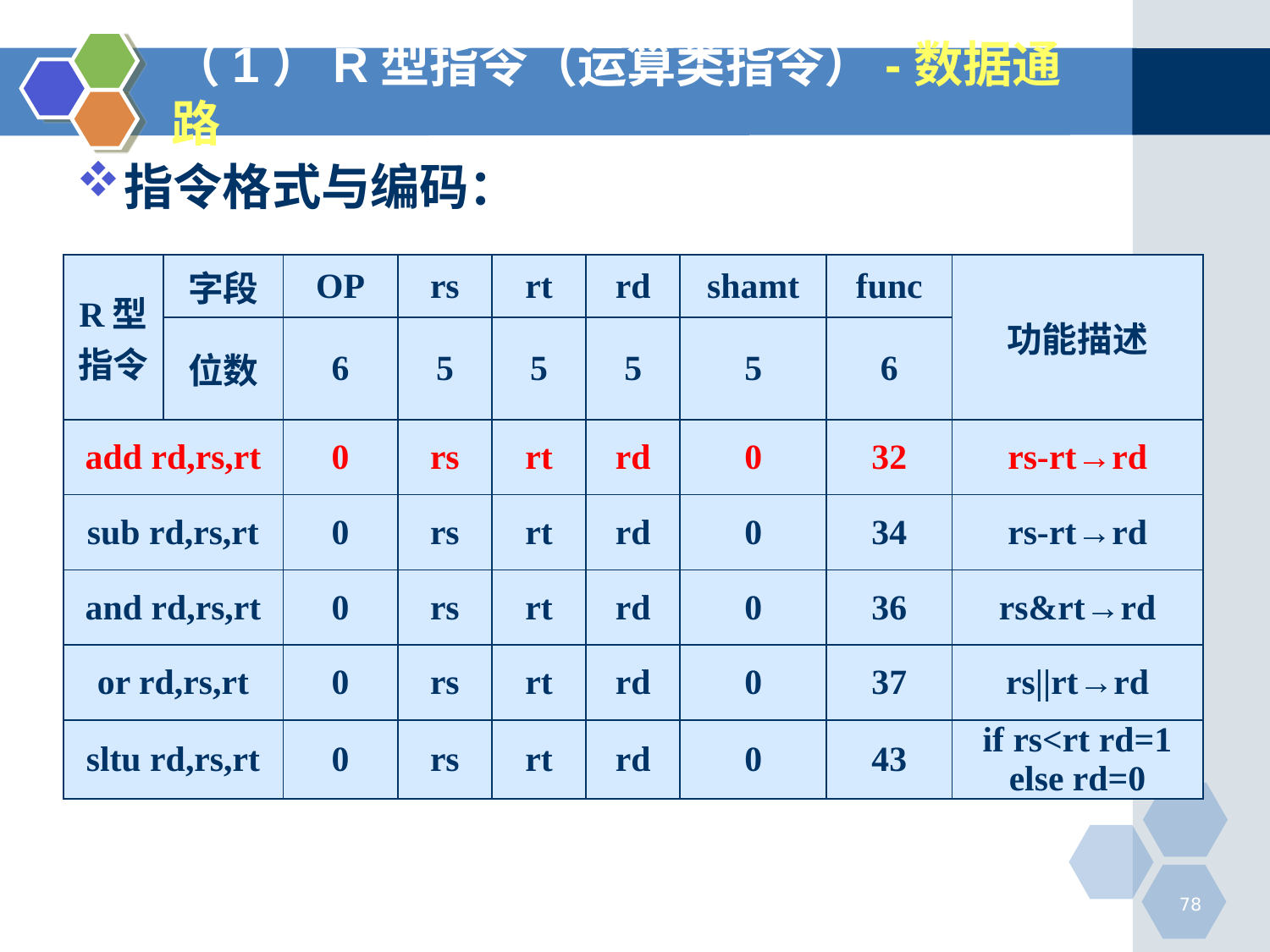

# （1）R型指令（运算类指令）-数据通路
指令格式与编码：
| R型指令 | 字段 | OP | rs | rt | rd | shamt | func | 功能描述 |
| --- | --- | --- | --- | --- | --- | --- | --- | --- |
|  | 位数 | 6 | 5 | 5 | 5 | 5 | 6 |  |
| add rd,rs,rt |  | 0 | rs | rt | rd | 0 | 32 | rs-rt→rd |
| sub rd,rs,rt |  | 0 | rs | rt | rd | 0 | 34 | rs-rt→rd |
| and rd,rs,rt |  | 0 | rs | rt | rd | 0 | 36 | rs&rt→rd |
| or rd,rs,rt |  | 0 | rs | rt | rd | 0 | 37 | rs||rt→rd |
| sltu rd,rs,rt |  | 0 | rs | rt | rd | 0 | 43 | if rs<rt rd=1 else rd=0 |

78